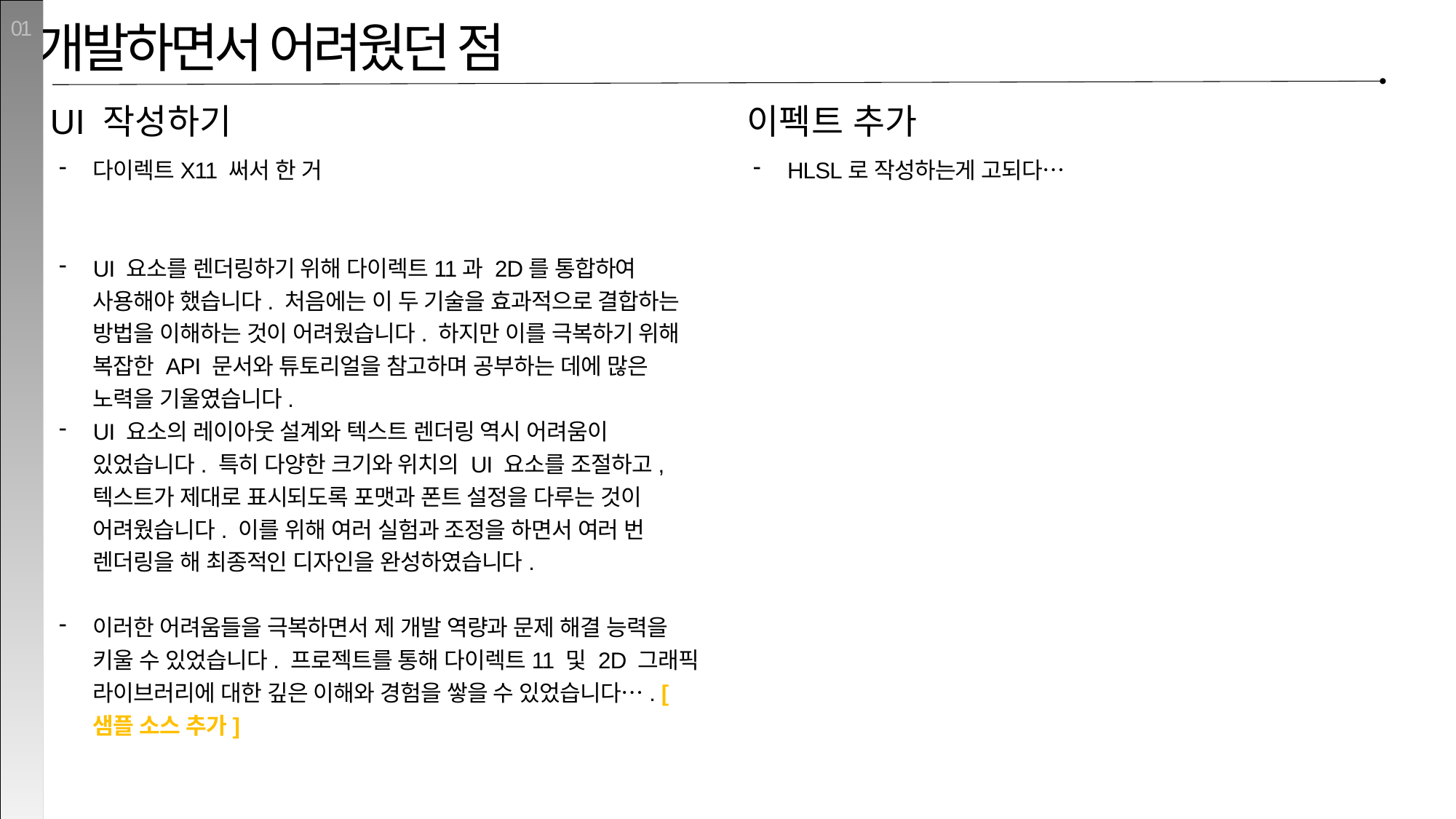

01
개발하면서 어려웠던 점
UI 작성하기
이펙트 추가
다이렉트X11 써서 한 거

UI 요소를 렌더링하기 위해 다이렉트11과 2D를 통합하여 사용해야 했습니다. 처음에는 이 두 기술을 효과적으로 결합하는 방법을 이해하는 것이 어려웠습니다. 하지만 이를 극복하기 위해 복잡한 API 문서와 튜토리얼을 참고하며 공부하는 데에 많은 노력을 기울였습니다.
UI 요소의 레이아웃 설계와 텍스트 렌더링 역시 어려움이 있었습니다. 특히 다양한 크기와 위치의 UI 요소를 조절하고, 텍스트가 제대로 표시되도록 포맷과 폰트 설정을 다루는 것이 어려웠습니다. 이를 위해 여러 실험과 조정을 하면서 여러 번 렌더링을 해 최종적인 디자인을 완성하였습니다.

이러한 어려움들을 극복하면서 제 개발 역량과 문제 해결 능력을 키울 수 있었습니다. 프로젝트를 통해 다이렉트11 및 2D 그래픽 라이브러리에 대한 깊은 이해와 경험을 쌓을 수 있었습니다…. [샘플 소스 추가]
HLSL로 작성하는게 고되다…